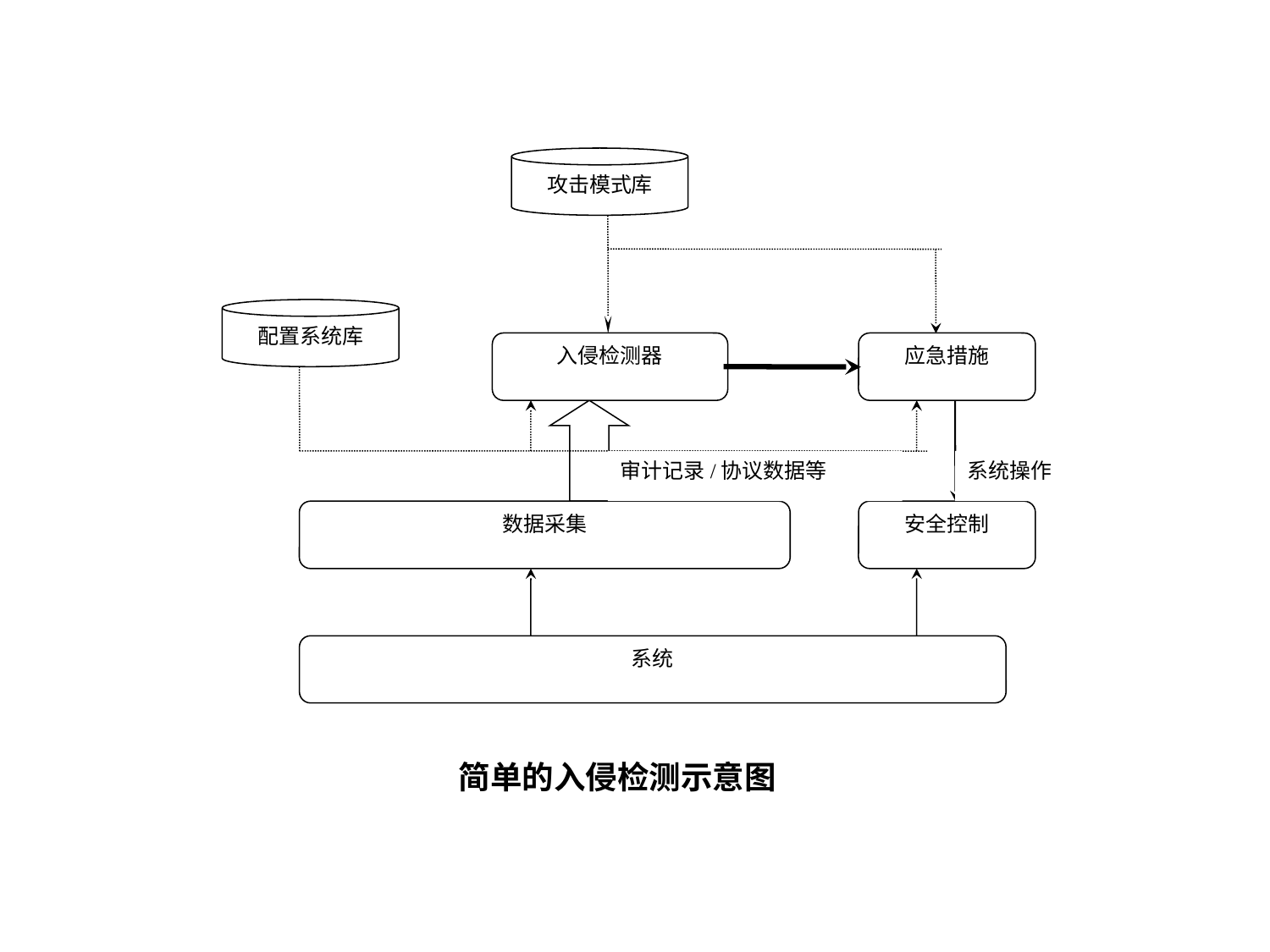

攻击模式库

配置系统库
入侵检测器
应急措施

审计记录/协议数据等
系统操作
数据采集
安全控制

系统
简单的入侵检测示意图